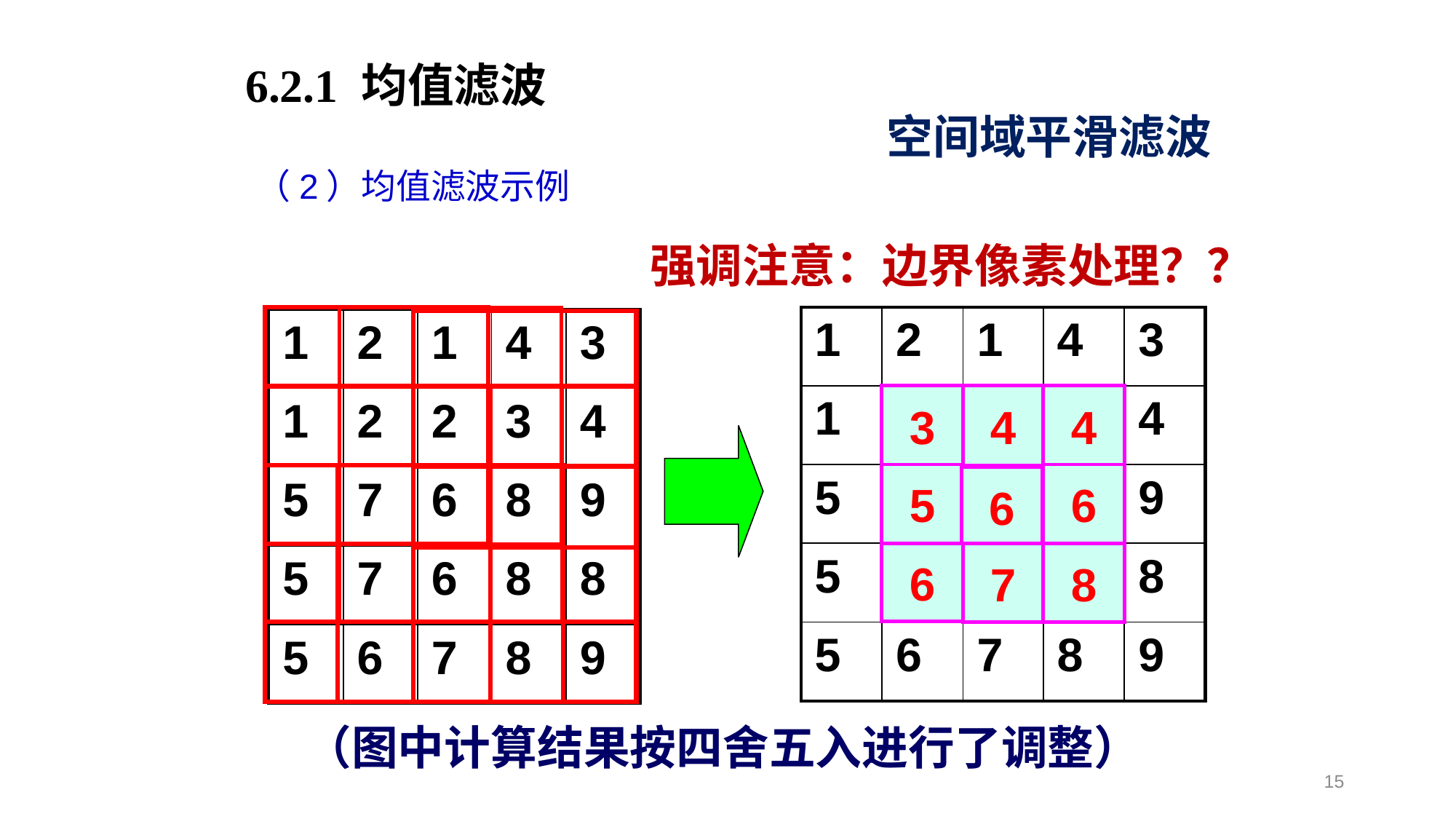

6.2.1 均值滤波
空间域平滑滤波
（2）均值滤波示例
强调注意：边界像素处理？？
| 1 | 2 | 1 | 4 | 3 |
| --- | --- | --- | --- | --- |
| 1 | 2 | 2 | 3 | 4 |
| 5 | 7 | 6 | 8 | 9 |
| 5 | 7 | 6 | 8 | 8 |
| 5 | 6 | 7 | 8 | 9 |

| 1 | 2 | 1 | 4 | 3 |
| --- | --- | --- | --- | --- |
| 1 | 2 | 2 | 3 | 4 |
| 5 | 7 | 6 | 8 | 9 |
| 5 | 7 | 6 | 8 | 8 |
| 5 | 6 | 7 | 8 | 9 |

3
4
4

5
6

6
7
8
6
（图中计算结果按四舍五入进行了调整）
15